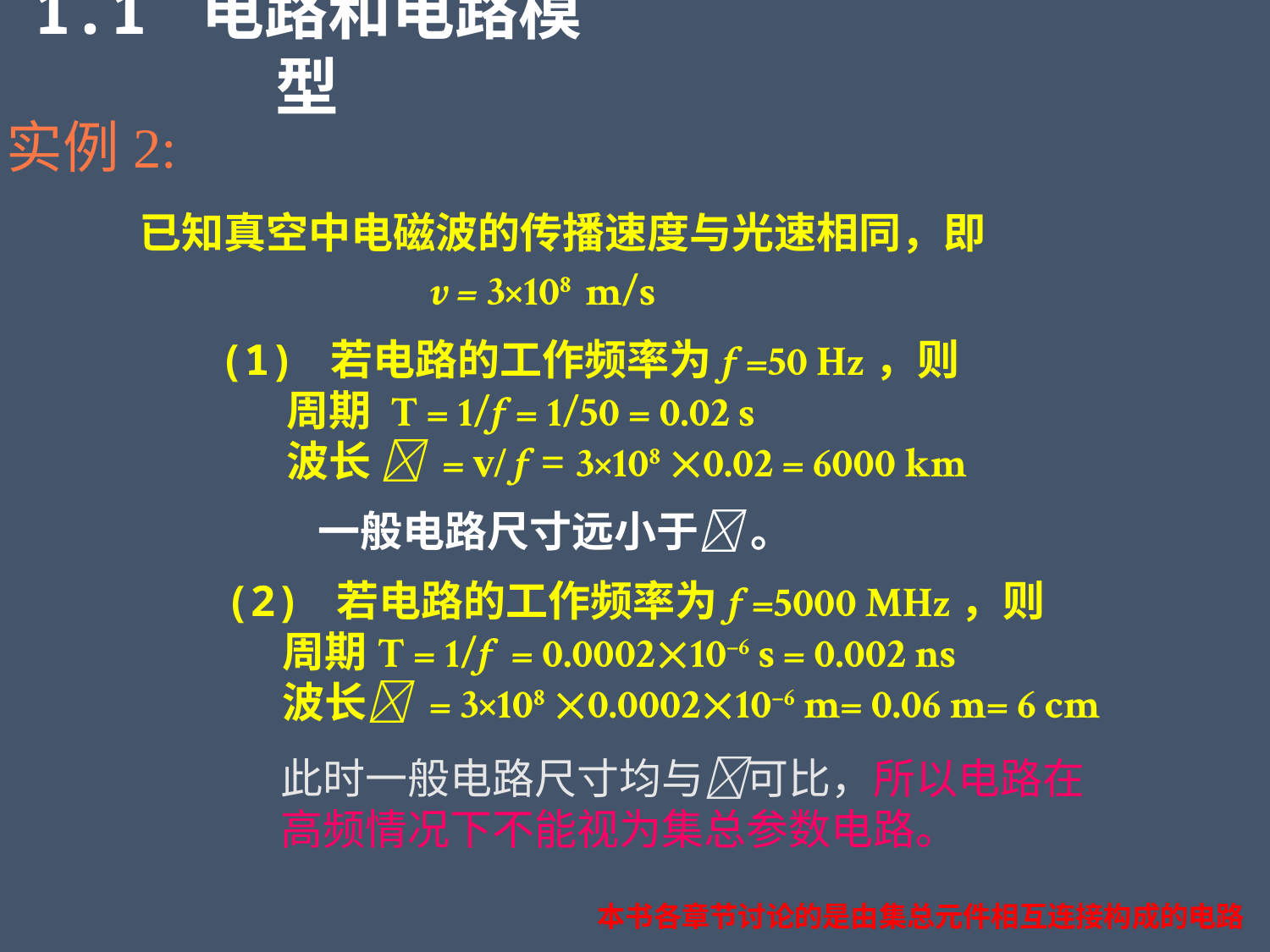

1.1 电路和电路模型
实例2:
已知真空中电磁波的传播速度与光速相同，即
v = 3×108  m/s
(1) 若电路的工作频率为f =50 Hz，则
      周期 T = 1/f = 1/50 = 0.02 s
      波长 λ = v/ f = 3×108 ×0.02 = 6000 km
一般电路尺寸远小于λ 。
(2) 若电路的工作频率为f =5000 MHz，则
     周期T = 1/f  = 0.0002×10–6 s = 0.002 ns
     波长λ = 3×108 ×0.0002×10–6 m= 0.06 m= 6 cm
此时一般电路尺寸均与λ可比，所以电路在高频情况下不能视为集总参数电路。
本书各章节讨论的是由集总元件相互连接构成的电路